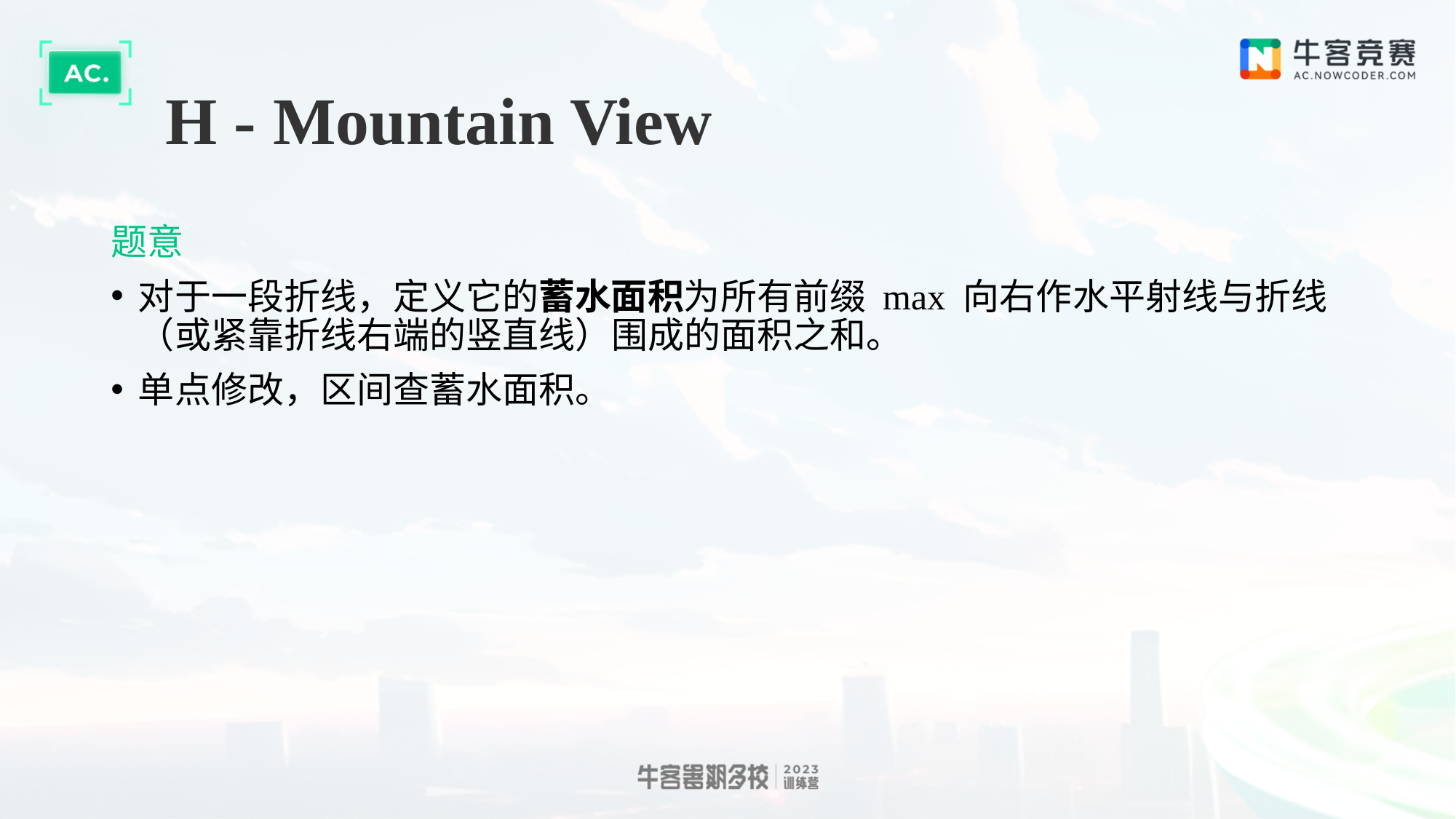

# H - Mountain View
题意
对于一段折线，定义它的蓄水面积为所有前缀 max 向右作水平射线与折线（或紧靠折线右端的竖直线）围成的面积之和。
单点修改，区间查蓄水面积。